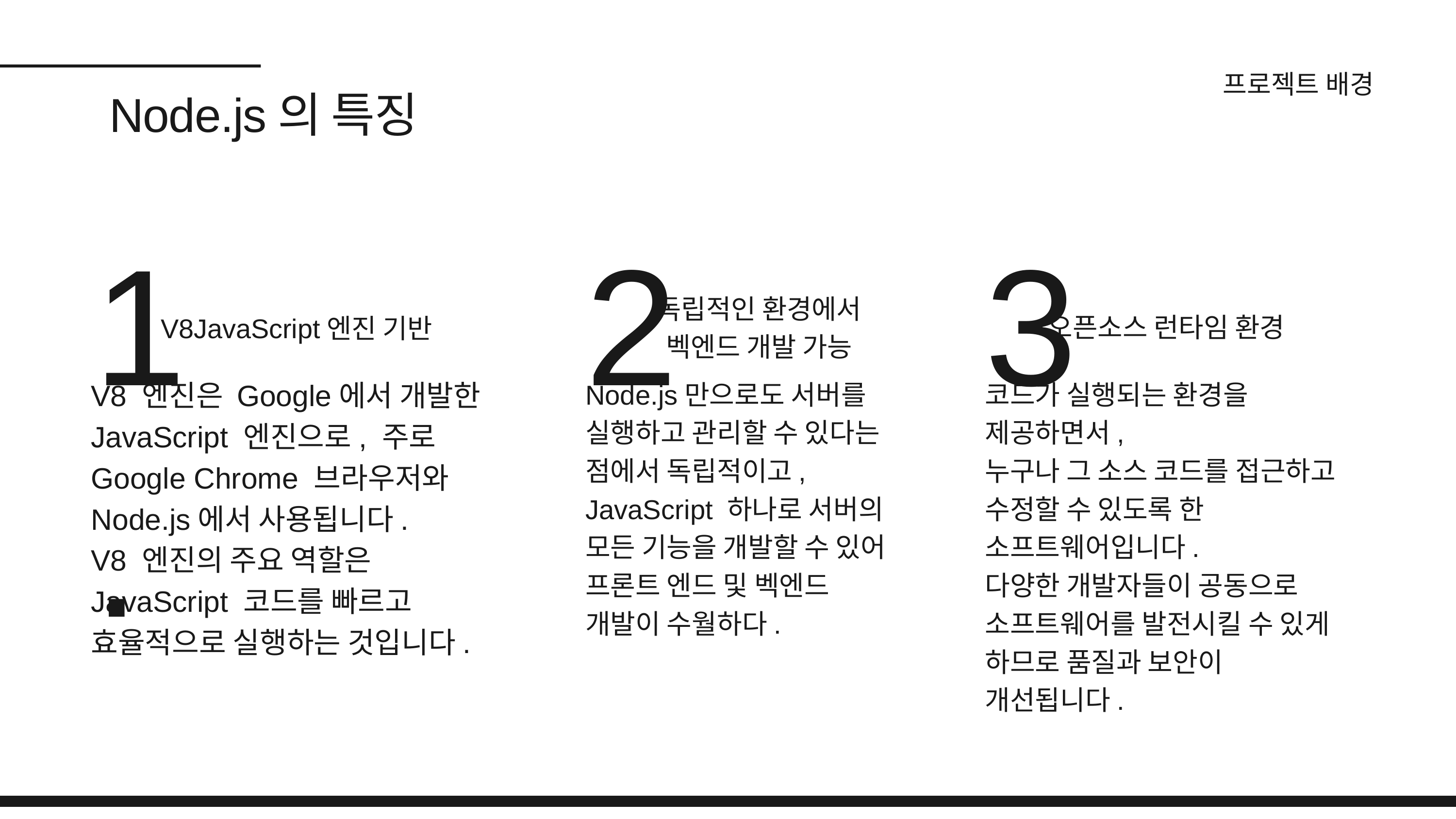

프로젝트 배경

Node.js의 특징
1.
2
3
독립적인 환경에서
벡엔드 개발 가능
오픈소스 런타임 환경
V8JavaScript엔진 기반
V8 엔진은 Google에서 개발한 JavaScript 엔진으로, 주로 Google Chrome 브라우저와 Node.js에서 사용됩니다.
V8 엔진의 주요 역할은 JavaScript 코드를 빠르고 효율적으로 실행하는 것입니다.
Node.js만으로도 서버를
실행하고 관리할 수 있다는 점에서 독립적이고,
JavaScript 하나로 서버의 모든 기능을 개발할 수 있어
프론트 엔드 및 벡엔드 개발이 수월하다.
코드가 실행되는 환경을 제공하면서,
누구나 그 소스 코드를 접근하고 수정할 수 있도록 한 소프트웨어입니다.
다양한 개발자들이 공동으로
소프트웨어를 발전시킬 수 있게 하므로 품질과 보안이 개선됩니다.